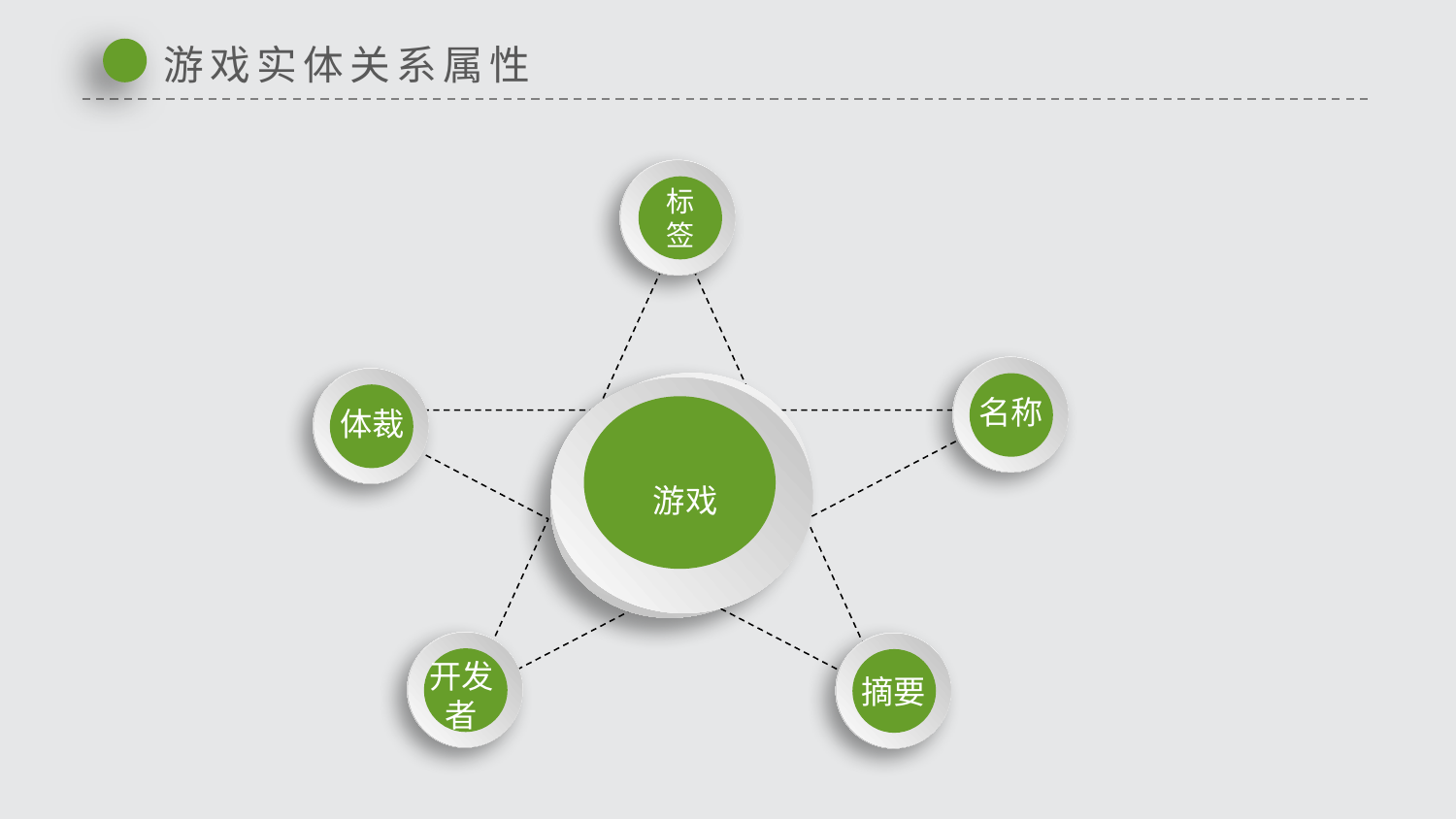

游戏实体关系属性

标签

名称

体裁

游戏

开发者

摘要
延时符